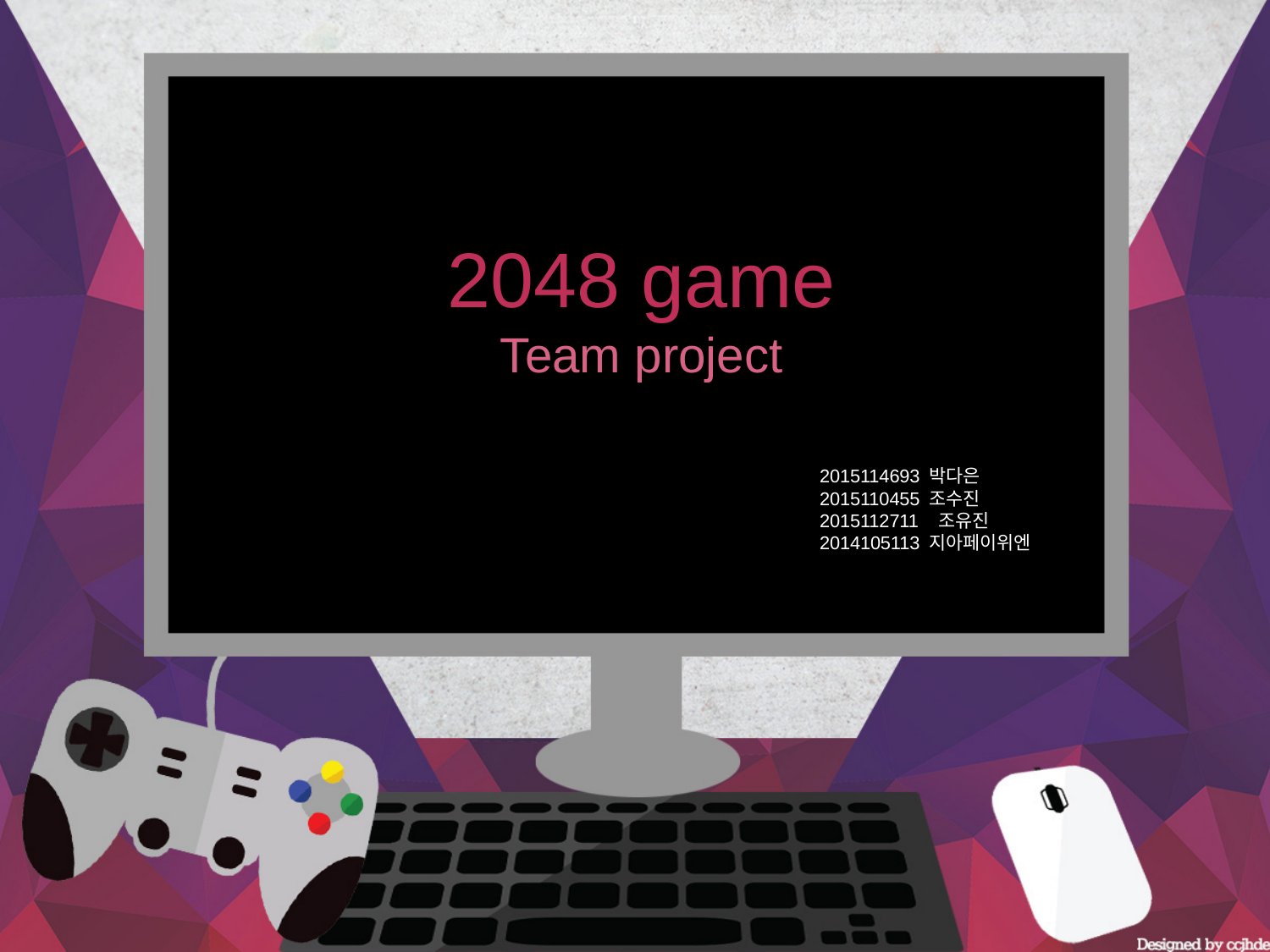

2048 game
Team project
2015114693 박다은
2015110455 조수진
2015112711   조유진
2014105113 지아페이위엔